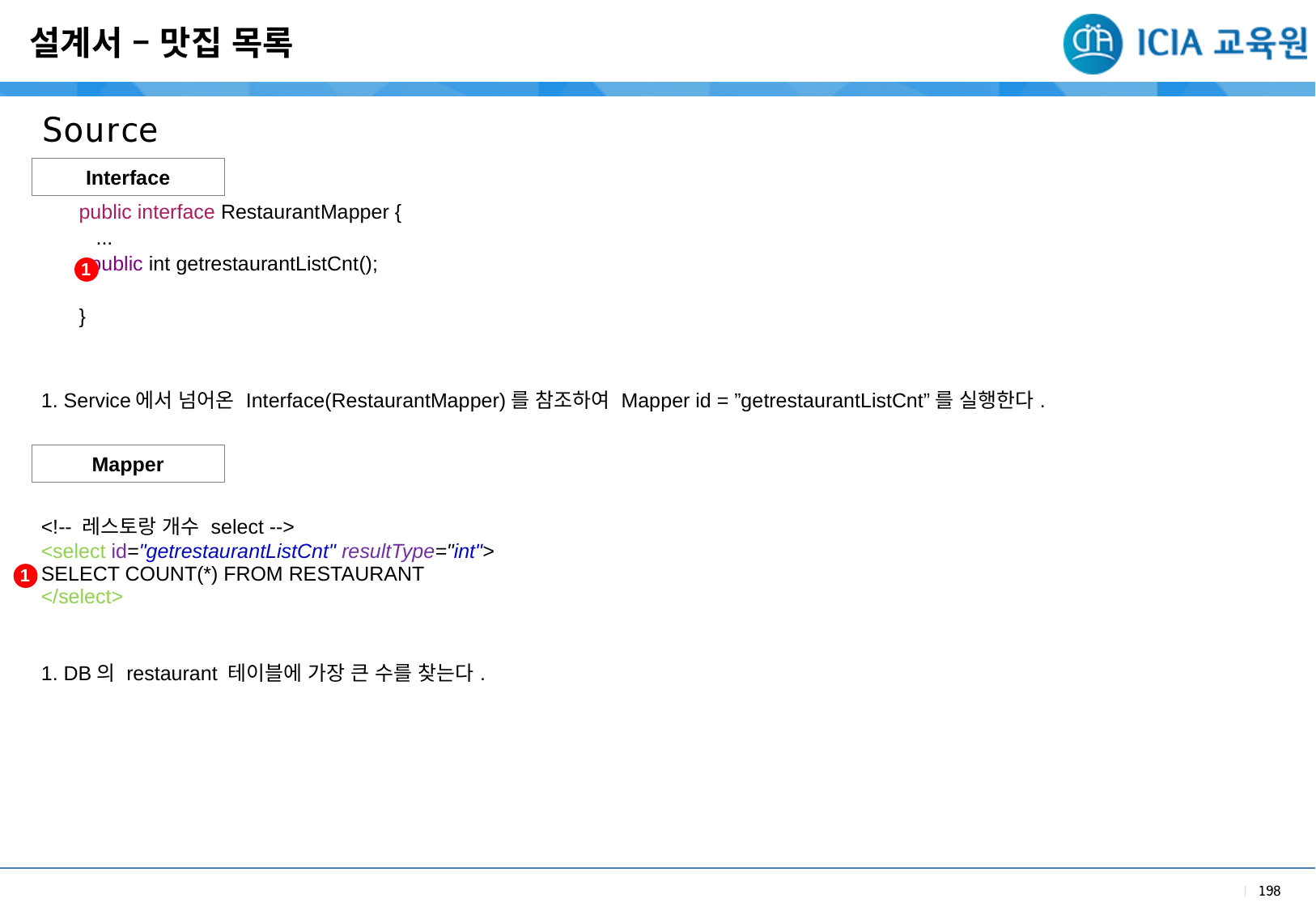

설계서 – 맛집 목록
Source
Interface
| public interface RestaurantMapper { ... public int getrestaurantListCnt(); } |
| --- |
| 1. Service에서 넘어온 Interface(RestaurantMapper)를 참조하여 Mapper id = ”getrestaurantListCnt”를 실행한다. |
1

Mapper
| <!-- 레스토랑 개수 select --> <select id="getrestaurantListCnt" resultType="int"> SELECT COUNT(\*) FROM RESTAURANT </select> |
| --- |
| 1. DB의 restaurant 테이블에 가장 큰 수를 찾는다. |
1